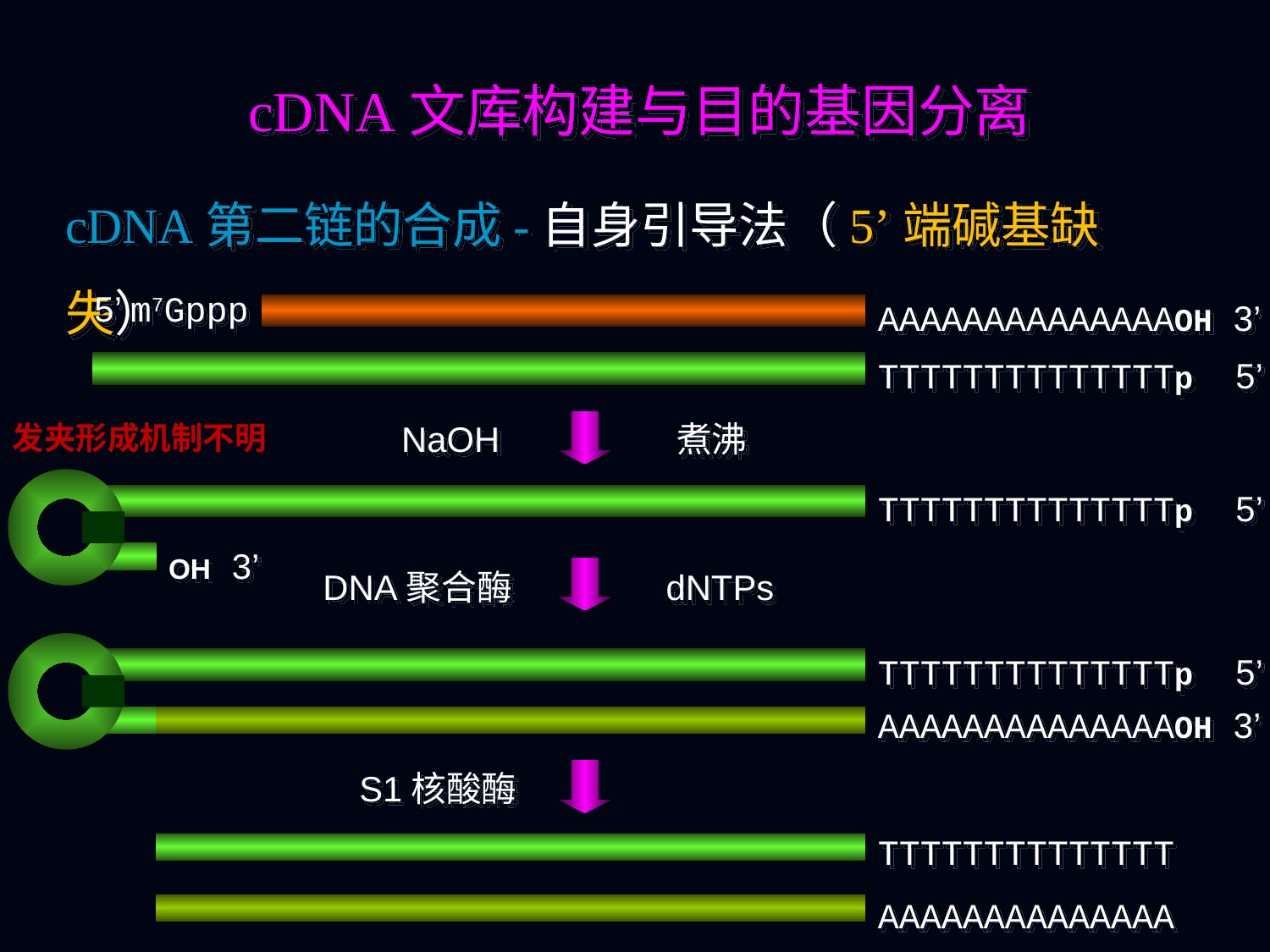

cDNA文库构建与目的基因分离
cDNA第二链的合成-自身引导法（5’端碱基缺失）
5’ m7Gppp
AAAAAAAAAAAAAAOH 3’

TTTTTTTTTTTTTTp  5’

NaOH
煮沸

发夹形成机制不明
TTTTTTTTTTTTTTp  5’

OH 3’
DNA聚合酶
dNTPs

TTTTTTTTTTTTTTp  5’

AAAAAAAAAAAAAAOH 3’

S1核酸酶

TTTTTTTTTTTTTT

AAAAAAAAAAAAAA